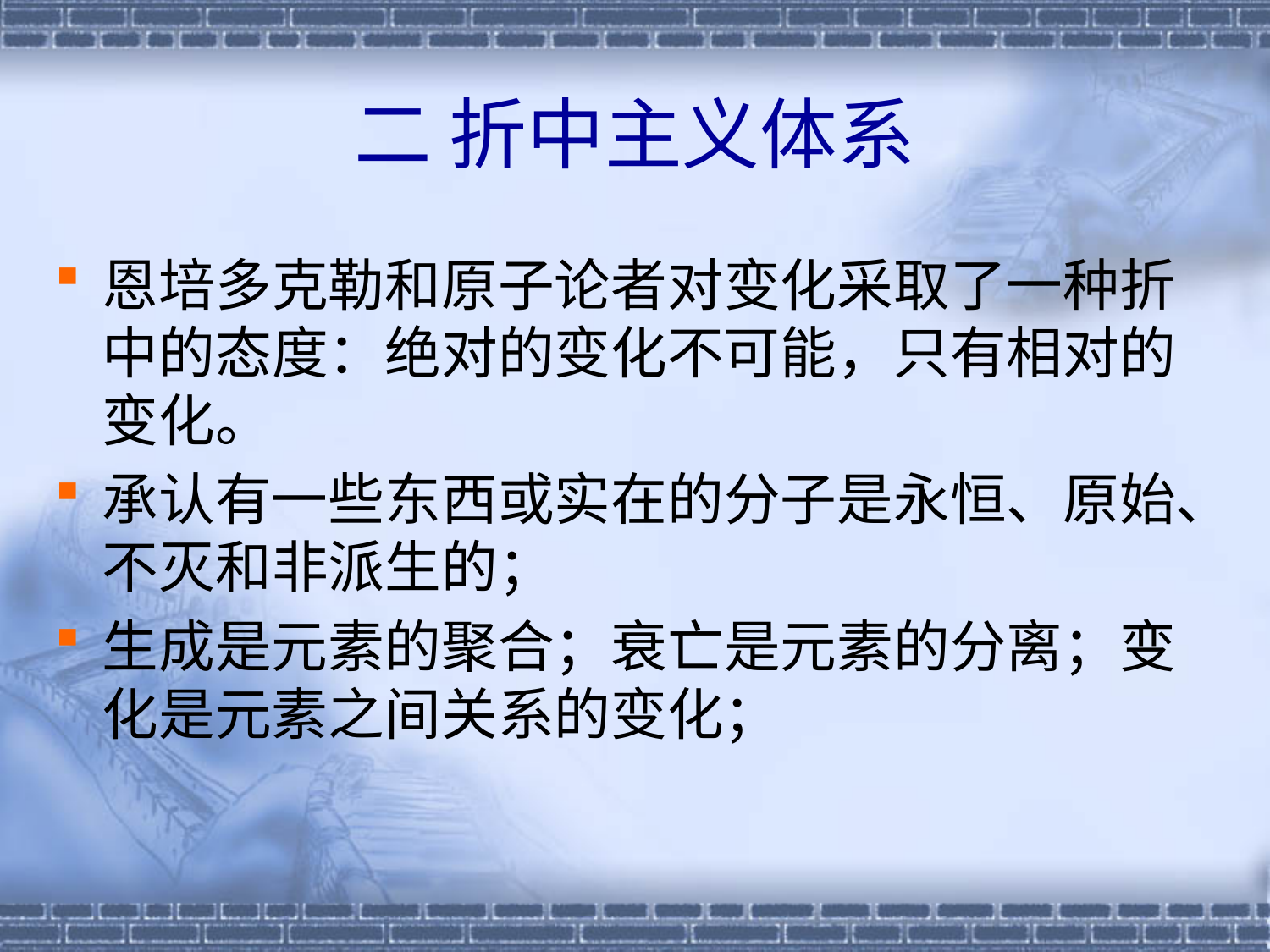

# 二 折中主义体系
恩培多克勒和原子论者对变化采取了一种折中的态度：绝对的变化不可能，只有相对的变化。
承认有一些东西或实在的分子是永恒、原始、不灭和非派生的；
生成是元素的聚合；衰亡是元素的分离；变化是元素之间关系的变化；